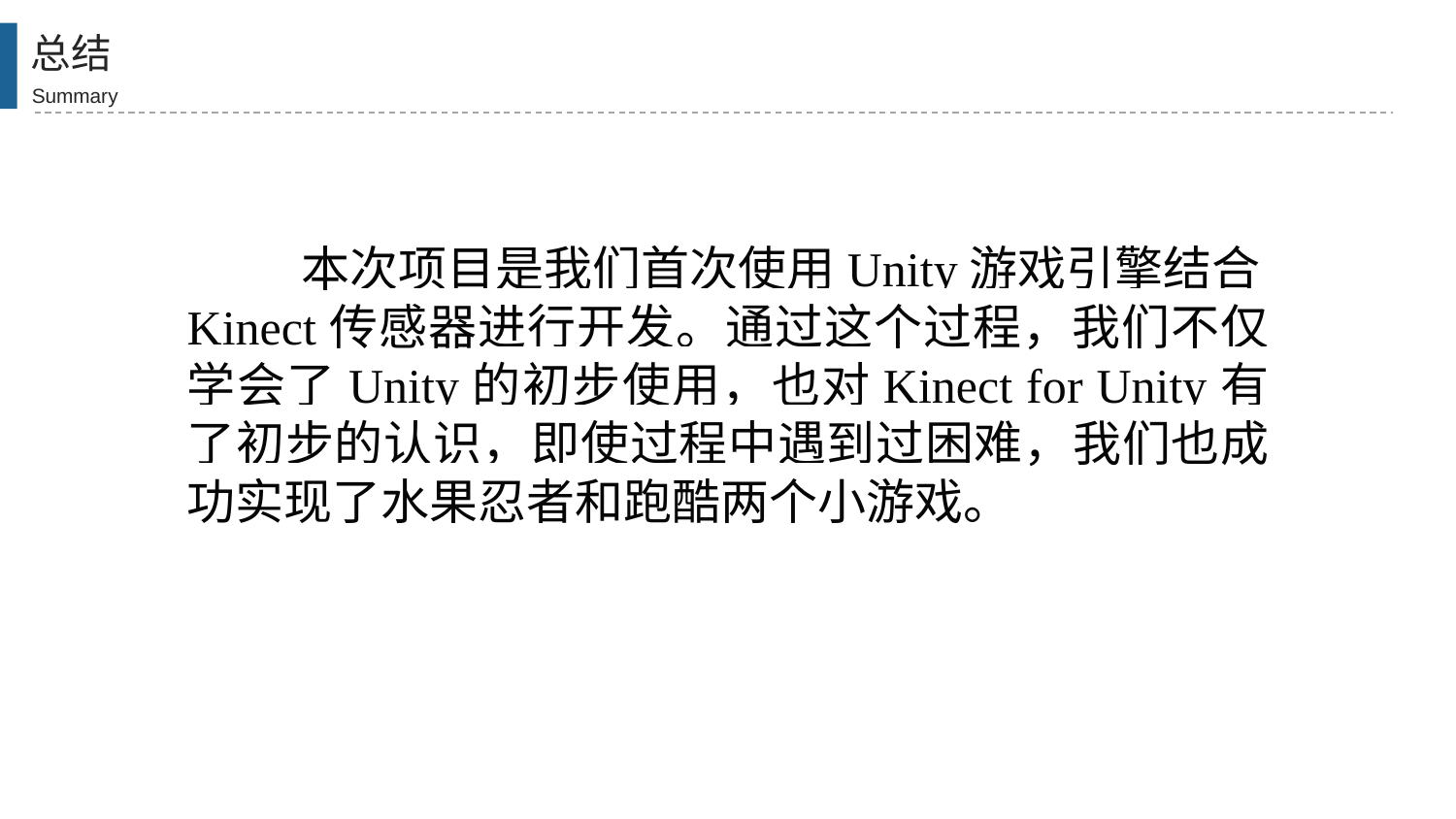

总结

Summary
本次项目是我们首次使用Unity游戏引擎结合Kinect传感器进行开发。通过这个过程，我们不仅学会了Unity的初步使用，也对Kinect for Unity有了初步的认识，即使过程中遇到过困难，我们也成功实现了水果忍者和跑酷两个小游戏。